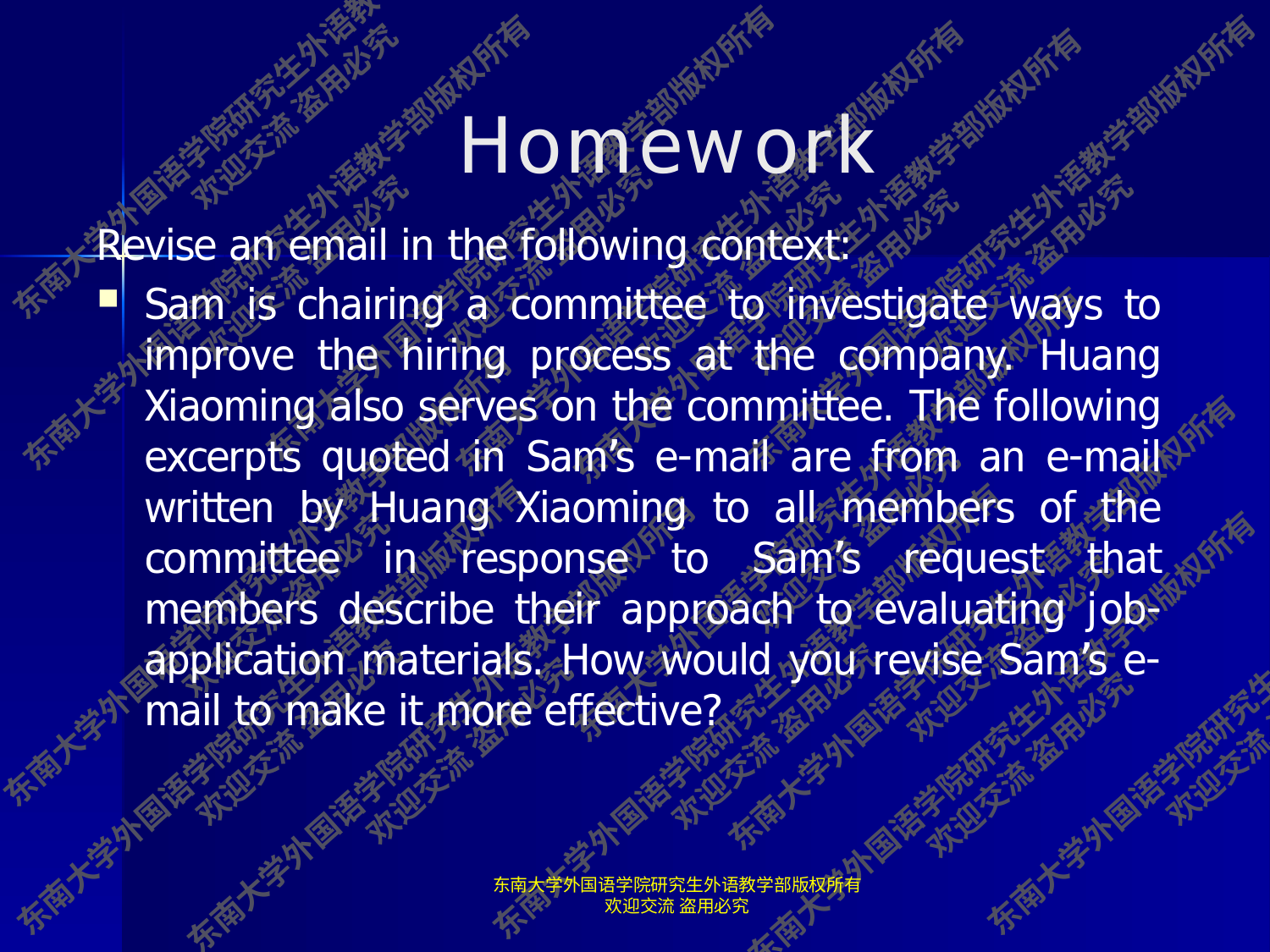

# Homework
Revise an email in the following context:
Sam is chairing a committee to investigate ways to improve the hiring process at the company. Huang Xiaoming also serves on the committee. The following excerpts quoted in Sam’s e-mail are from an e-mail written by Huang Xiaoming to all members of the committee in response to Sam’s request that members describe their approach to evaluating job-application materials. How would you revise Sam’s e-mail to make it more effective?
东南大学外国语学院研究生外语教学部版权所有 欢迎交流 盗用必究